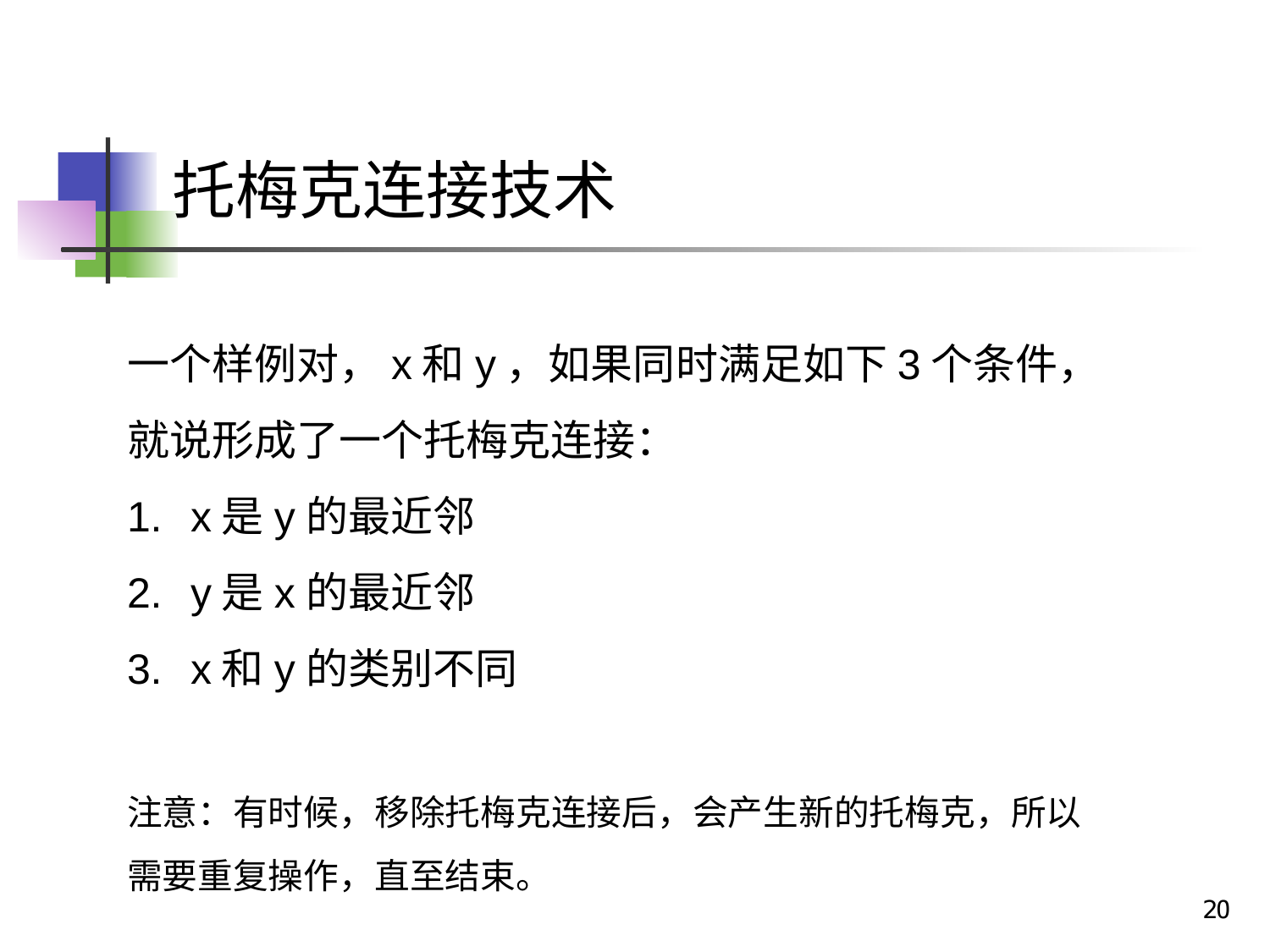

# 托梅克连接技术
一个样例对，x和y，如果同时满足如下3个条件，就说形成了一个托梅克连接：
x是y的最近邻
y是x的最近邻
x和y的类别不同

注意：有时候，移除托梅克连接后，会产生新的托梅克，所以需要重复操作，直至结束。
20